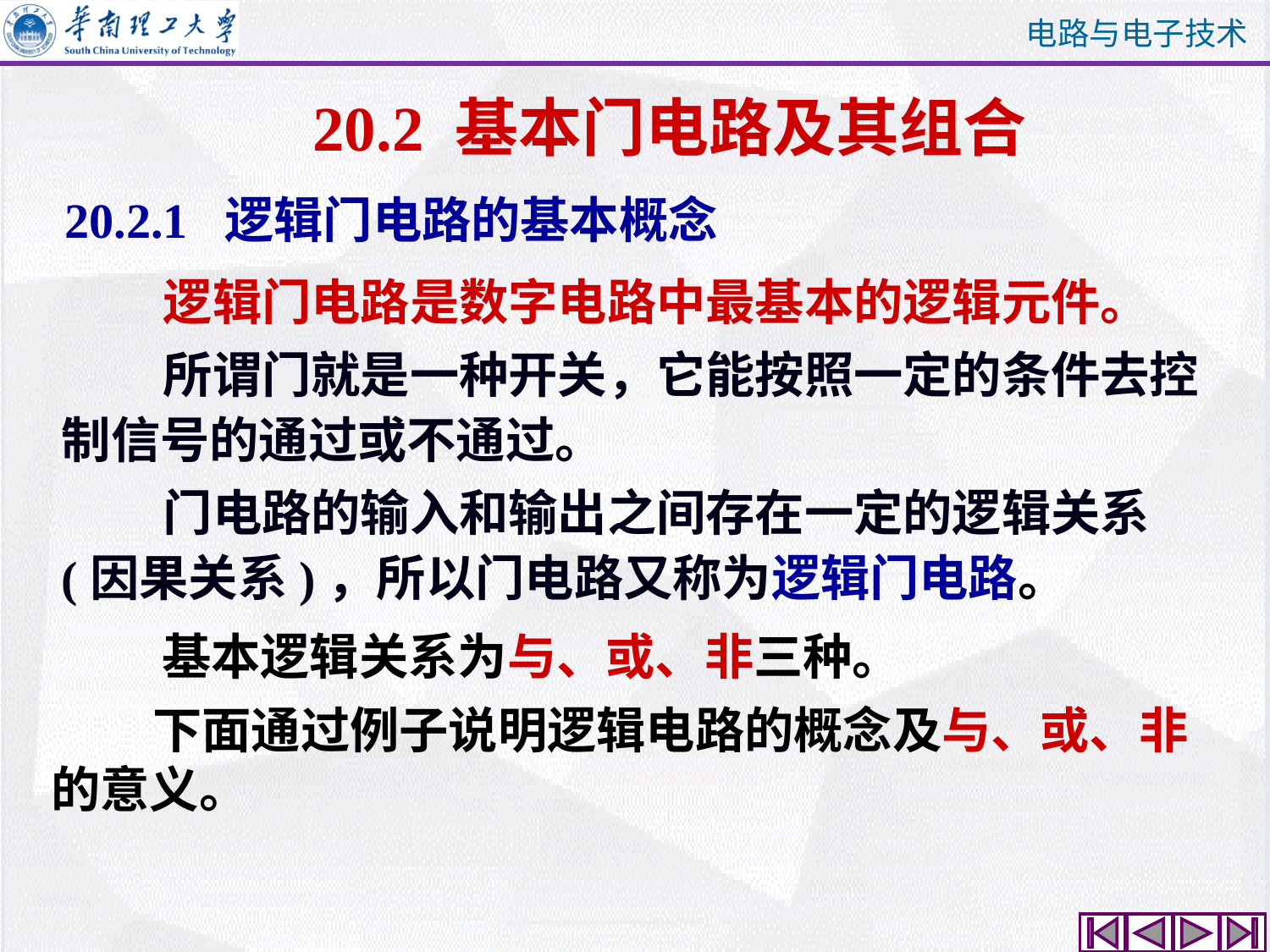

# 20.2 基本门电路及其组合
20.2.1  逻辑门电路的基本概念
        逻辑门电路是数字电路中最基本的逻辑元件。
        所谓门就是一种开关，它能按照一定的条件去控制信号的通过或不通过。
        门电路的输入和输出之间存在一定的逻辑关系(因果关系)，所以门电路又称为逻辑门电路。
      基本逻辑关系为与、或、非三种。
        下面通过例子说明逻辑电路的概念及与、或、非  的意义。